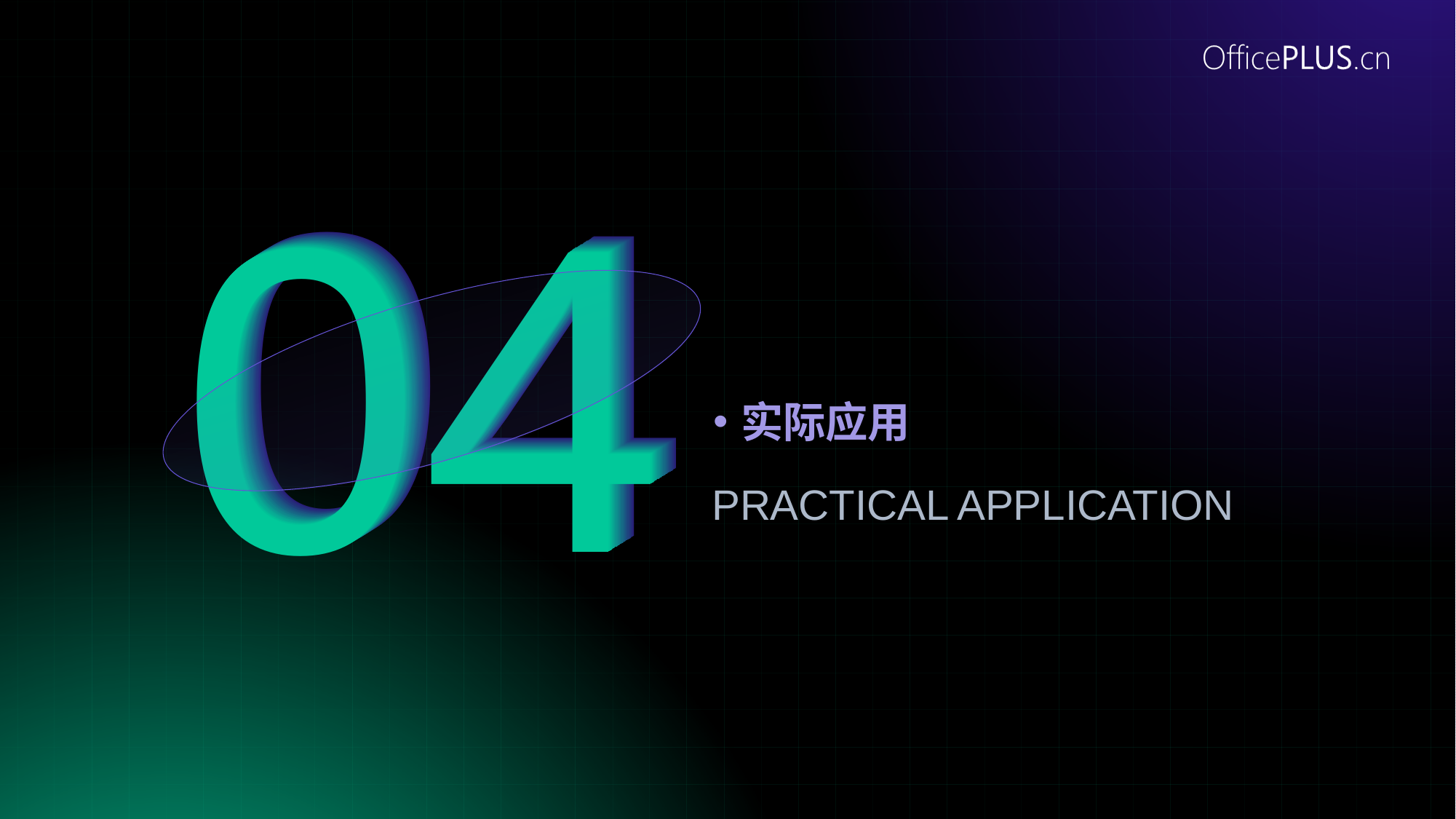

04
04
04
04
04
04
04
04
04
04
04
04

04
04
04
04
04
04
04
04
04
04
04
04
04
04
04
04
04
04
04
04
实际应用
PRACTICAL APPLICATION